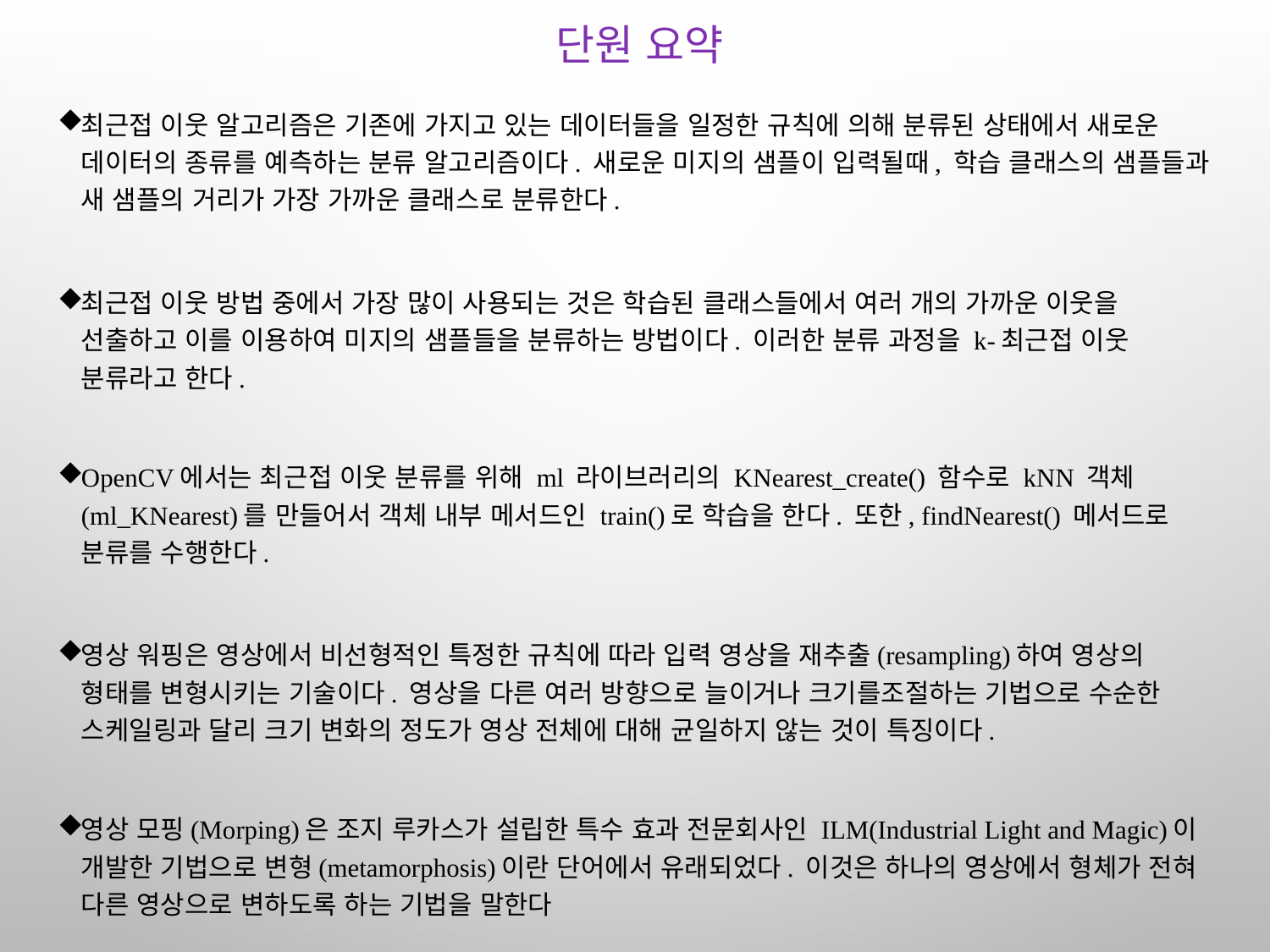

# 단원 요약
최근접 이웃 알고리즘은 기존에 가지고 있는 데이터들을 일정한 규칙에 의해 분류된 상태에서 새로운 데이터의 종류를 예측하는 분류 알고리즘이다. 새로운 미지의 샘플이 입력될때, 학습 클래스의 샘플들과 새 샘플의 거리가 가장 가까운 클래스로 분류한다.

최근접 이웃 방법 중에서 가장 많이 사용되는 것은 학습된 클래스들에서 여러 개의 가까운 이웃을 선출하고 이를 이용하여 미지의 샘플들을 분류하는 방법이다. 이러한 분류 과정을 k-최근접 이웃 분류라고 한다.

OpenCV에서는 최근접 이웃 분류를 위해 ml 라이브러리의 KNearest_create() 함수로 kNN 객체(ml_KNearest)를 만들어서 객체 내부 메서드인 train()로 학습을 한다. 또한, findNearest() 메서드로 분류를 수행한다.

영상 워핑은 영상에서 비선형적인 특정한 규칙에 따라 입력 영상을 재추출(resampling)하여 영상의 형태를 변형시키는 기술이다. 영상을 다른 여러 방향으로 늘이거나 크기를조절하는 기법으로 수순한 스케일링과 달리 크기 변화의 정도가 영상 전체에 대해 균일하지 않는 것이 특징이다.

영상 모핑(Morping)은 조지 루카스가 설립한 특수 효과 전문회사인 ILM(Industrial Light and Magic)이 개발한 기법으로 변형(metamorphosis)이란 단어에서 유래되었다. 이것은 하나의 영상에서 형체가 전혀 다른 영상으로 변하도록 하는 기법을 말한다